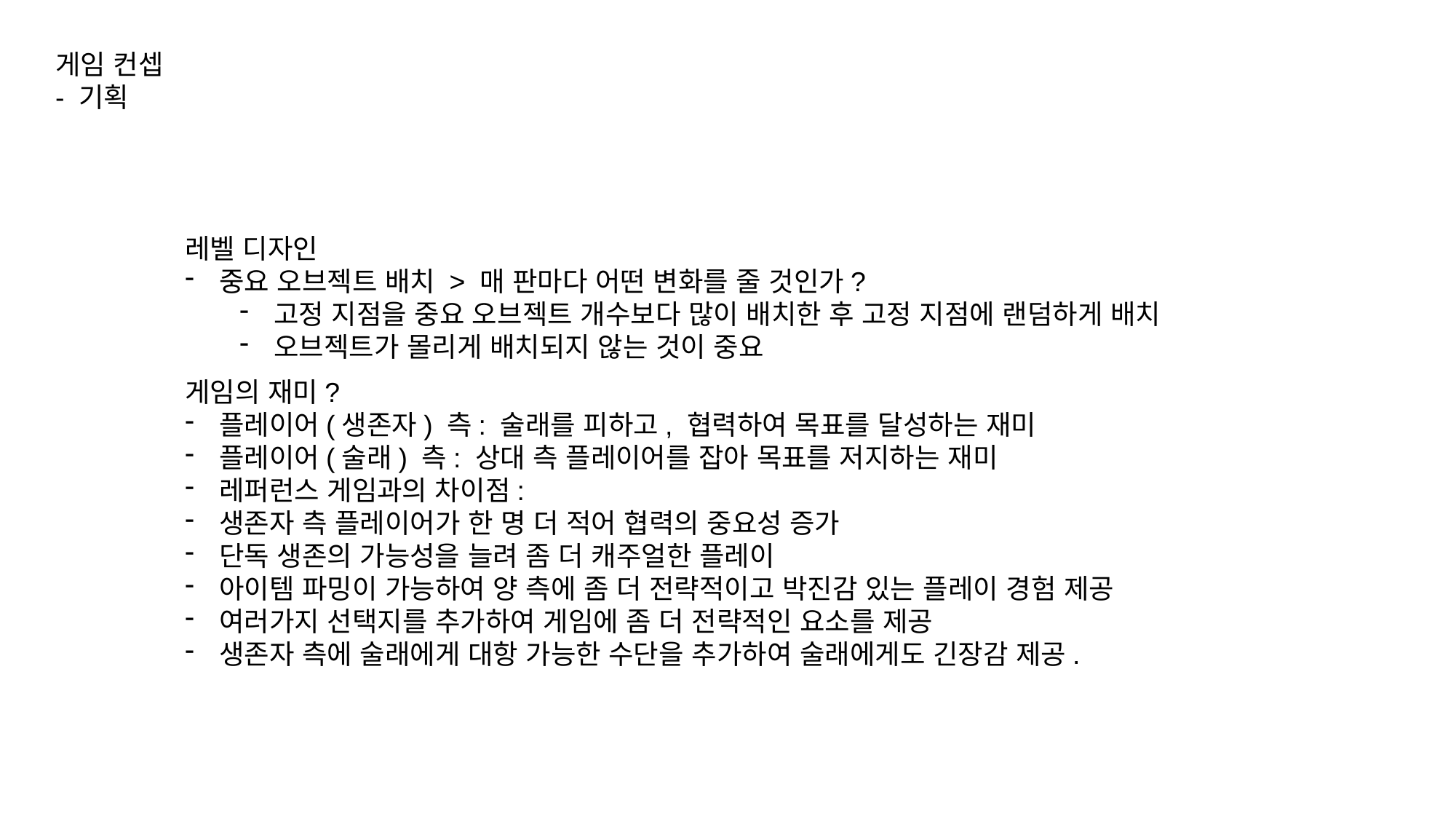

게임 컨셉
- 기획
레벨 디자인
중요 오브젝트 배치 > 매 판마다 어떤 변화를 줄 것인가?
고정 지점을 중요 오브젝트 개수보다 많이 배치한 후 고정 지점에 랜덤하게 배치
오브젝트가 몰리게 배치되지 않는 것이 중요
게임의 재미?
플레이어(생존자) 측: 술래를 피하고, 협력하여 목표를 달성하는 재미
플레이어(술래) 측: 상대 측 플레이어를 잡아 목표를 저지하는 재미
레퍼런스 게임과의 차이점:
생존자 측 플레이어가 한 명 더 적어 협력의 중요성 증가
단독 생존의 가능성을 늘려 좀 더 캐주얼한 플레이
아이템 파밍이 가능하여 양 측에 좀 더 전략적이고 박진감 있는 플레이 경험 제공
여러가지 선택지를 추가하여 게임에 좀 더 전략적인 요소를 제공
생존자 측에 술래에게 대항 가능한 수단을 추가하여 술래에게도 긴장감 제공.